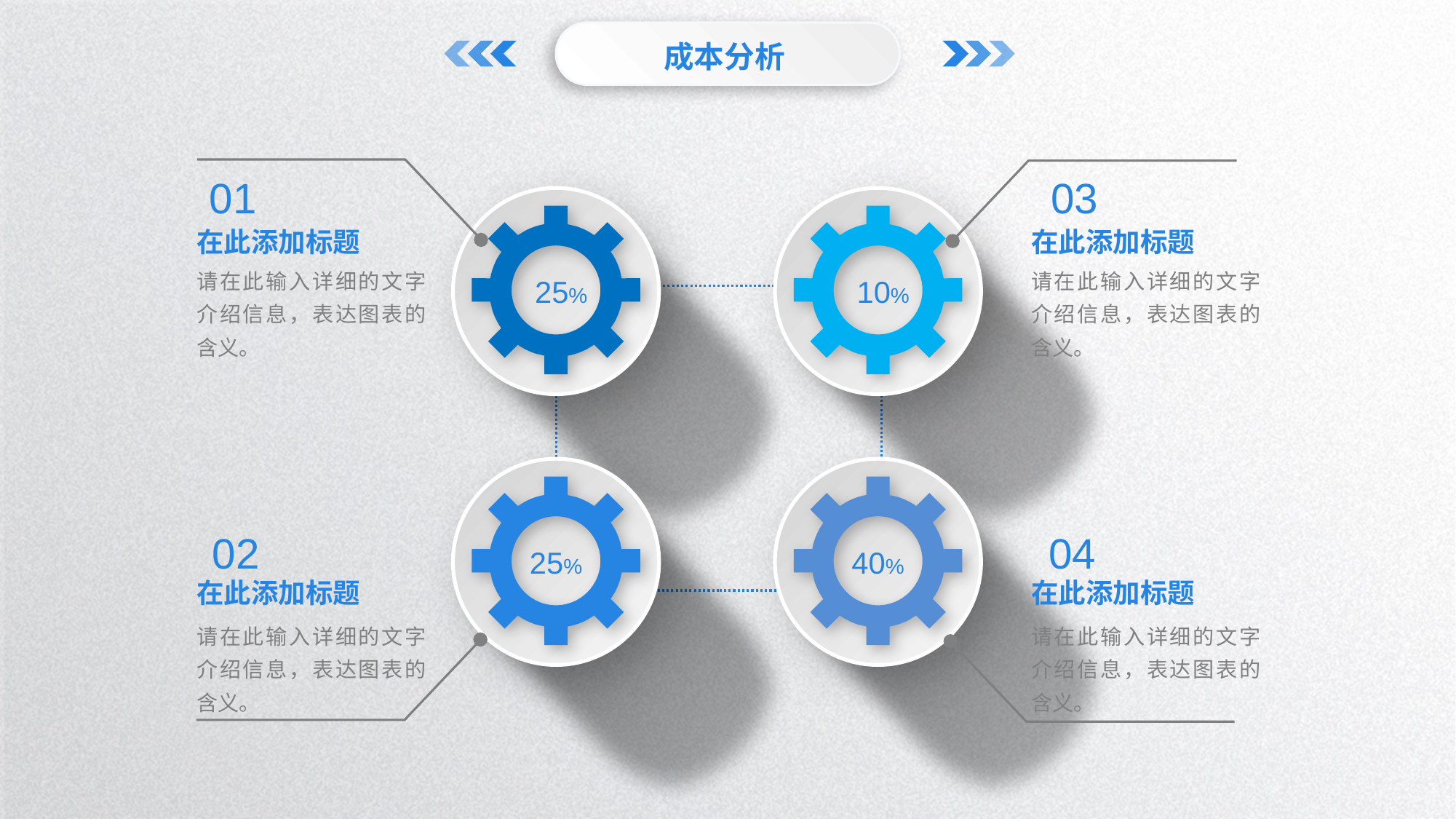

成本分析

01
03

在此添加标题
在此添加标题
请在此输入详细的文字介绍信息，表达图表的含义。
请在此输入详细的文字介绍信息，表达图表的含义。
25%
10%

02
04
25%
40%
在此添加标题
在此添加标题
请在此输入详细的文字介绍信息，表达图表的含义。
请在此输入详细的文字介绍信息，表达图表的含义。